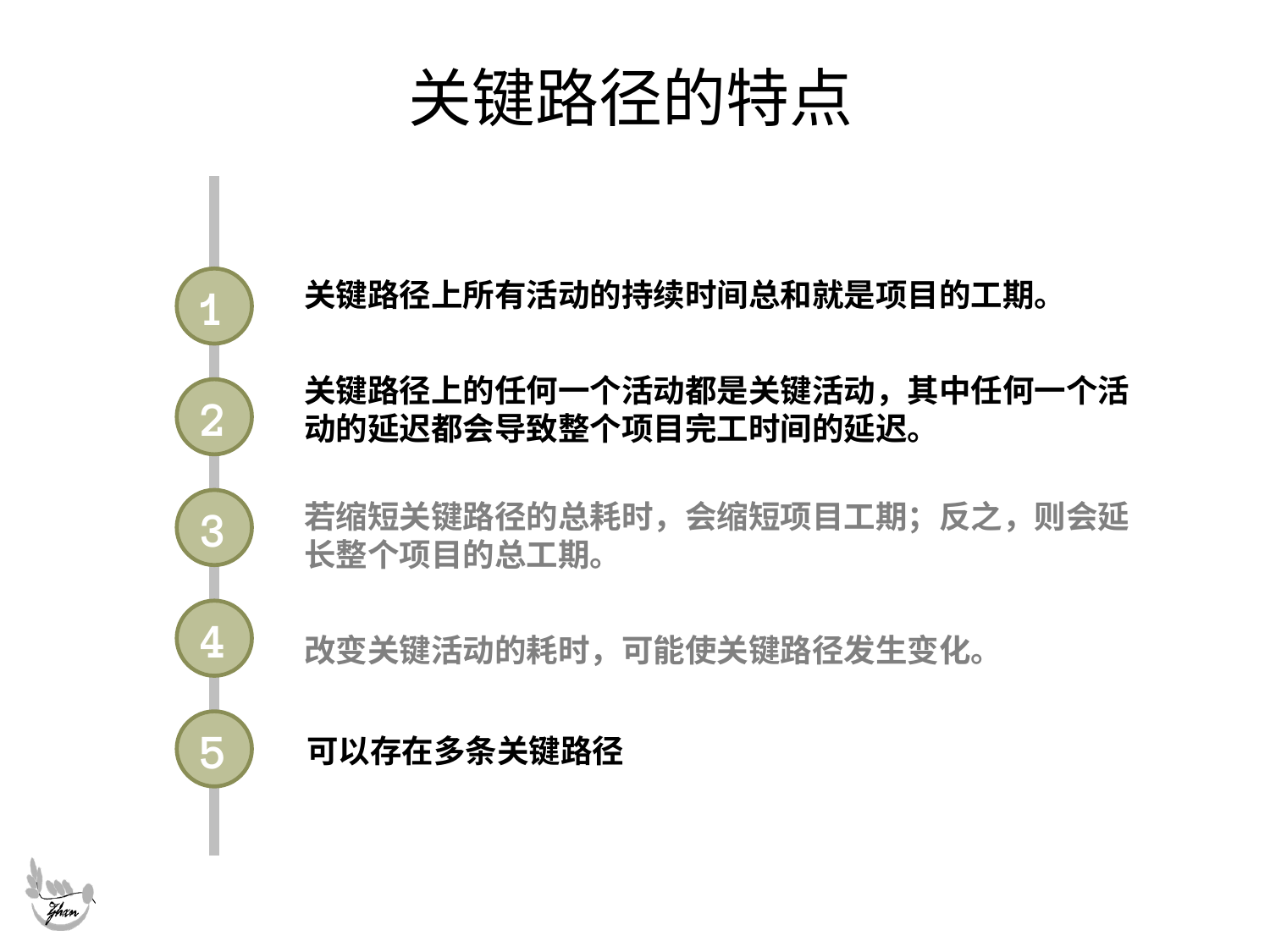

# 关键路径的特点
1
关键路径上所有活动的持续时间总和就是项目的工期。
关键路径上的任何一个活动都是关键活动，其中任何一个活动的延迟都会导致整个项目完工时间的延迟。
2
3
若缩短关键路径的总耗时，会缩短项目工期；反之，则会延长整个项目的总工期。
4
改变关键活动的耗时，可能使关键路径发生变化。
5
可以存在多条关键路径
164